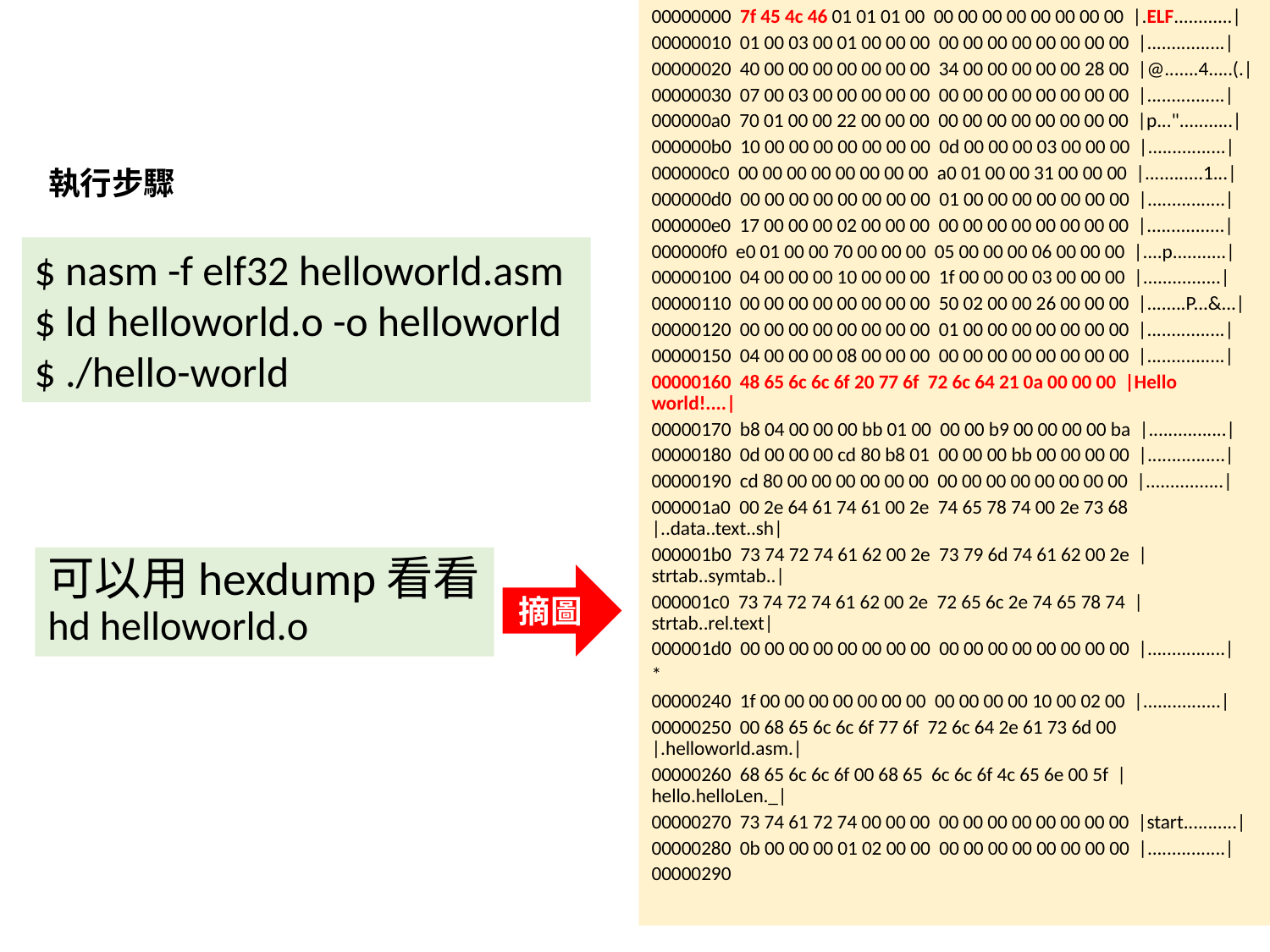

00000000  7f 45 4c 46 01 01 01 00  00 00 00 00 00 00 00 00  |.ELF............|
00000010  01 00 03 00 01 00 00 00  00 00 00 00 00 00 00 00  |................|
00000020  40 00 00 00 00 00 00 00  34 00 00 00 00 00 28 00  |@.......4.....(.|
00000030  07 00 03 00 00 00 00 00  00 00 00 00 00 00 00 00  |................|
000000a0  70 01 00 00 22 00 00 00  00 00 00 00 00 00 00 00  |p..."...........|
000000b0  10 00 00 00 00 00 00 00  0d 00 00 00 03 00 00 00  |................|
000000c0  00 00 00 00 00 00 00 00  a0 01 00 00 31 00 00 00  |............1...|
000000d0  00 00 00 00 00 00 00 00  01 00 00 00 00 00 00 00  |................|
000000e0  17 00 00 00 02 00 00 00  00 00 00 00 00 00 00 00  |................|
000000f0  e0 01 00 00 70 00 00 00  05 00 00 00 06 00 00 00  |....p...........|
00000100  04 00 00 00 10 00 00 00  1f 00 00 00 03 00 00 00  |................|
00000110  00 00 00 00 00 00 00 00  50 02 00 00 26 00 00 00  |........P...&...|
00000120  00 00 00 00 00 00 00 00  01 00 00 00 00 00 00 00  |................|
00000150  04 00 00 00 08 00 00 00  00 00 00 00 00 00 00 00  |................|
00000160  48 65 6c 6c 6f 20 77 6f  72 6c 64 21 0a 00 00 00  |Hello world!....|
00000170  b8 04 00 00 00 bb 01 00  00 00 b9 00 00 00 00 ba  |................|
00000180  0d 00 00 00 cd 80 b8 01  00 00 00 bb 00 00 00 00  |................|
00000190  cd 80 00 00 00 00 00 00  00 00 00 00 00 00 00 00  |................|
000001a0  00 2e 64 61 74 61 00 2e  74 65 78 74 00 2e 73 68  |..data..text..sh|
000001b0  73 74 72 74 61 62 00 2e  73 79 6d 74 61 62 00 2e  |strtab..symtab..|
000001c0  73 74 72 74 61 62 00 2e  72 65 6c 2e 74 65 78 74  |strtab..rel.text|
000001d0  00 00 00 00 00 00 00 00  00 00 00 00 00 00 00 00  |................|
*
00000240  1f 00 00 00 00 00 00 00  00 00 00 00 10 00 02 00  |................|
00000250  00 68 65 6c 6c 6f 77 6f  72 6c 64 2e 61 73 6d 00  |.helloworld.asm.|
00000260  68 65 6c 6c 6f 00 68 65  6c 6c 6f 4c 65 6e 00 5f  |hello.helloLen._|
00000270  73 74 61 72 74 00 00 00  00 00 00 00 00 00 00 00  |start...........|
00000280  0b 00 00 00 01 02 00 00  00 00 00 00 00 00 00 00  |................|
00000290

執行步驟
$ nasm -f elf32 helloworld.asm
$ ld helloworld.o -o helloworld
$ ./hello-world
# 可以用hexdump看看 hd helloworld.o
摘圖